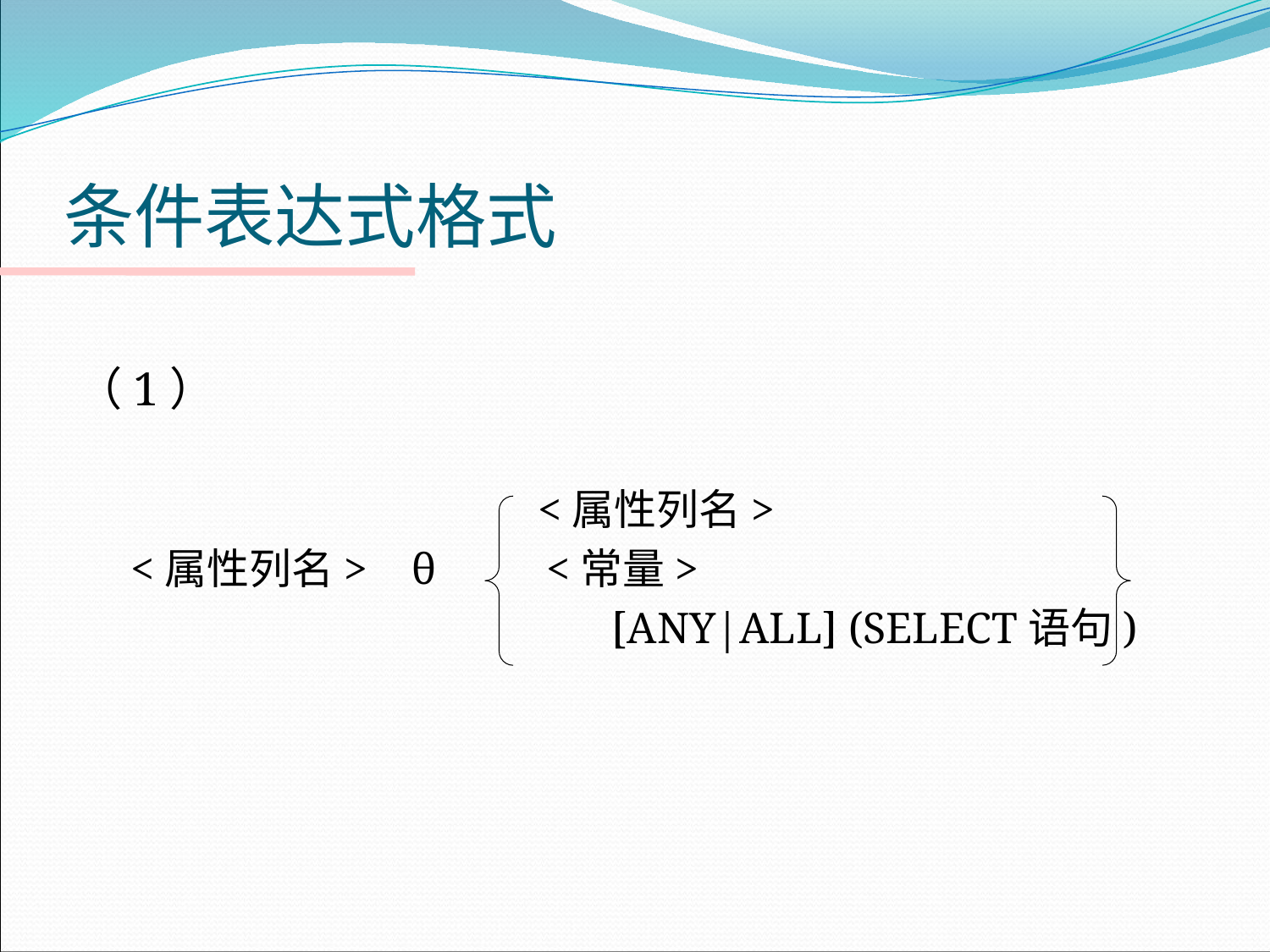

# 条件表达式格式

（1）

                                     <属性列名>
<属性列名>    θ          <常量>
				      [ANY|ALL] (SELECT语句)

348